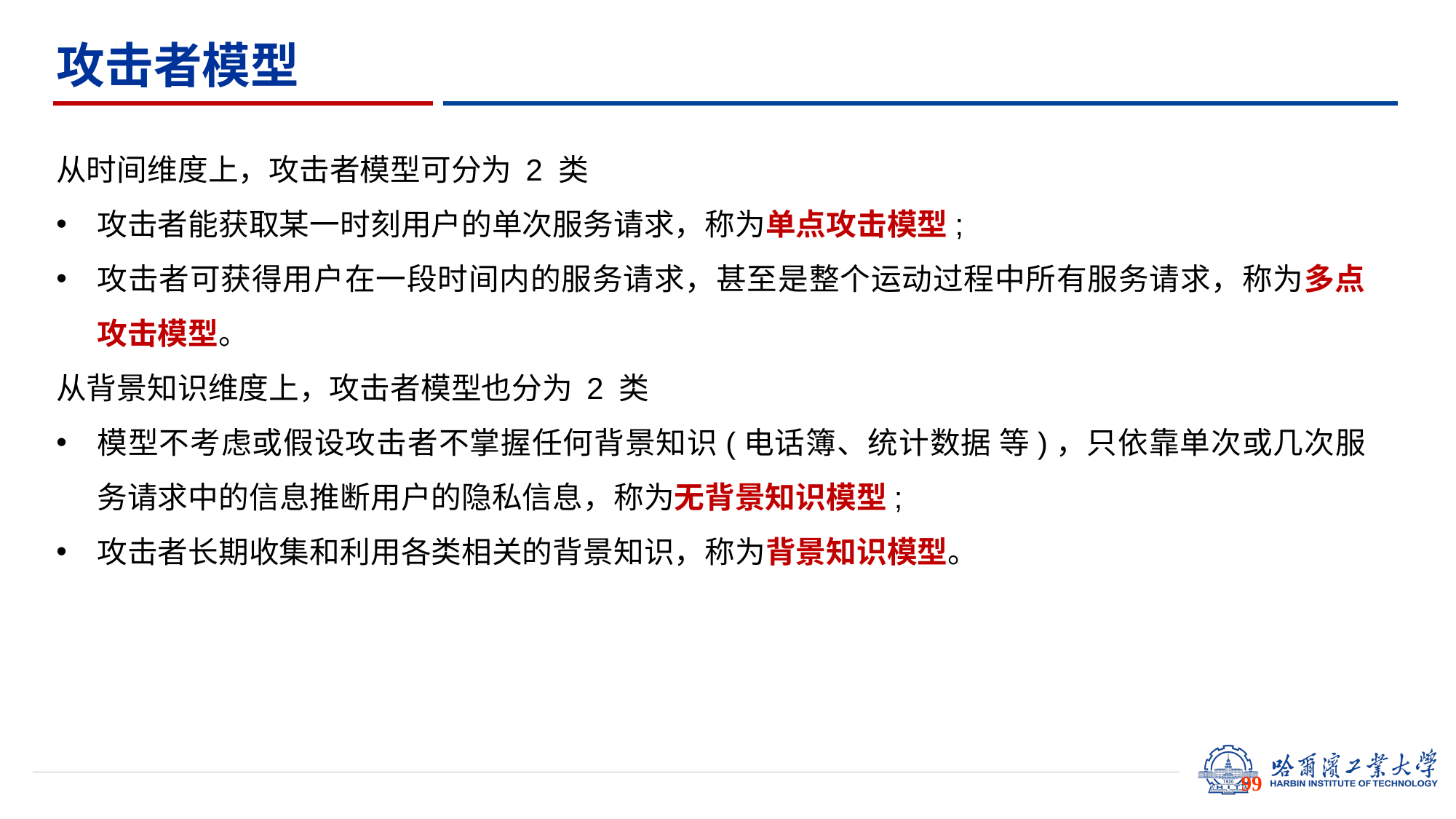

# 攻击者模型
从时间维度上，攻击者模型可分为 2 类
攻击者能获取某一时刻用户的单次服务请求，称为单点攻击模型;
攻击者可获得用户在一段时间内的服务请求，甚至是整个运动过程中所有服务请求，称为多点攻击模型。
从背景知识维度上，攻击者模型也分为 2 类
模型不考虑或假设攻击者不掌握任何背景知识(电话簿、统计数据 等)，只依靠单次或几次服务请求中的信息推断用户的隐私信息，称为无背景知识模型;
攻击者长期收集和利用各类相关的背景知识，称为背景知识模型。
 99